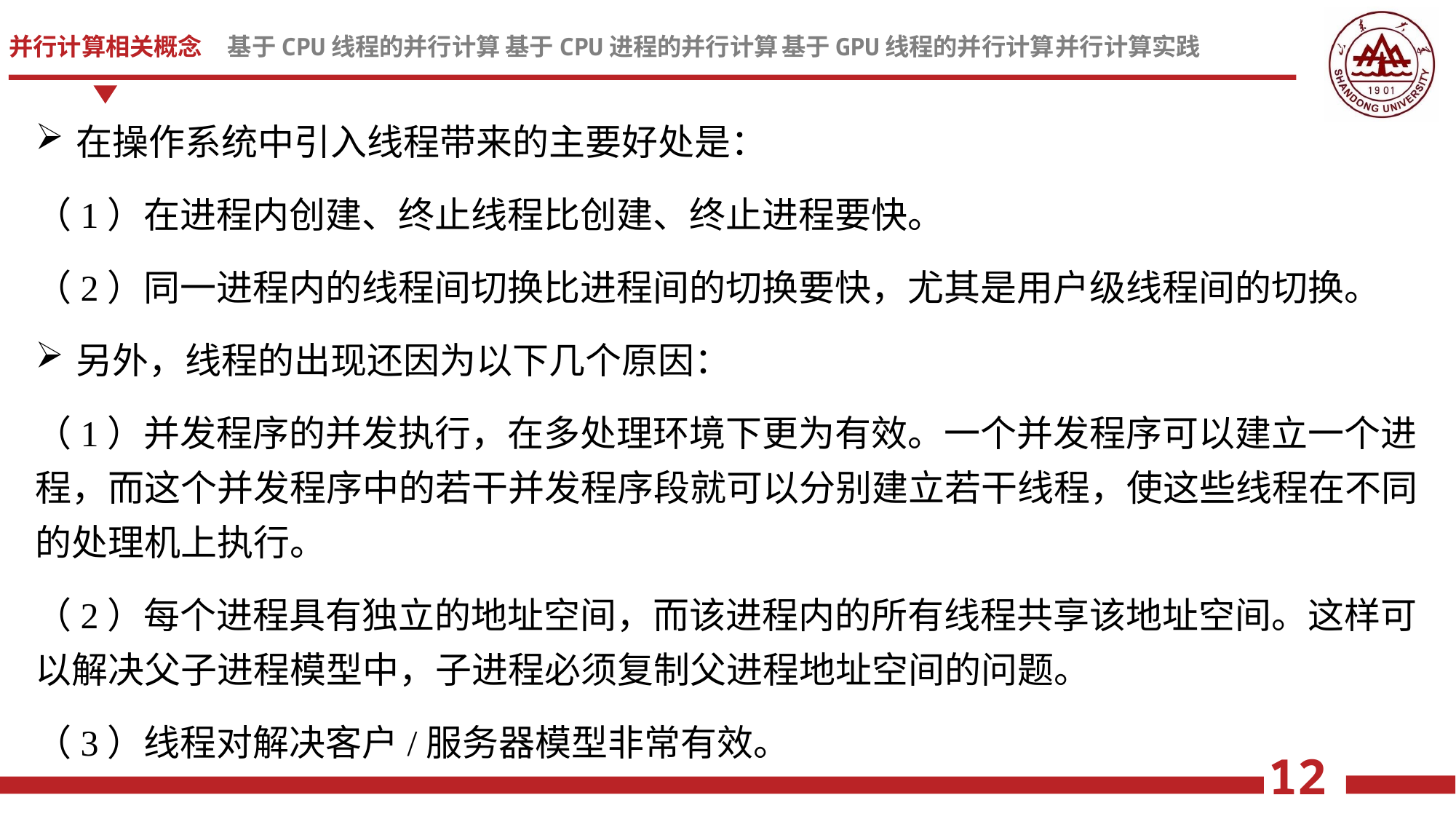

在操作系统中引入线程带来的主要好处是：
（1）在进程内创建、终止线程比创建、终止进程要快。
（2）同一进程内的线程间切换比进程间的切换要快，尤其是用户级线程间的切换。
另外，线程的出现还因为以下几个原因：
（1）并发程序的并发执行，在多处理环境下更为有效。一个并发程序可以建立一个进程，而这个并发程序中的若干并发程序段就可以分别建立若干线程，使这些线程在不同的处理机上执行。
（2）每个进程具有独立的地址空间，而该进程内的所有线程共享该地址空间。这样可以解决父子进程模型中，子进程必须复制父进程地址空间的问题。
（3）线程对解决客户/服务器模型非常有效。